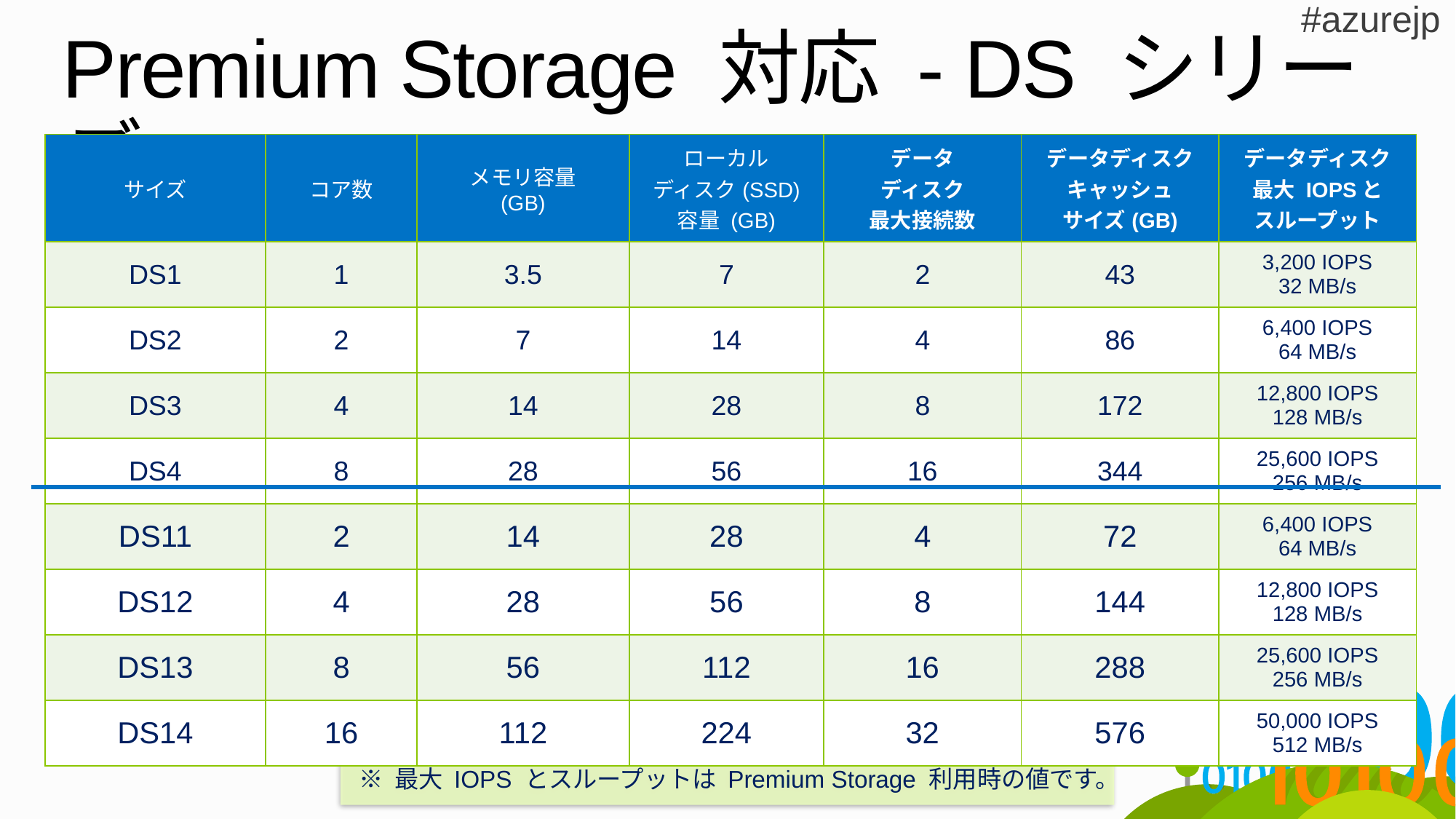

# Premium Storage 対応 - DS シリーズ
| サイズ | コア数 | メモリ容量 (GB) | ローカル ディスク(SSD) 容量 (GB) | データ ディスク 最大接続数 | データディスクキャッシュ サイズ(GB) | データディスク最大 IOPSと スループット |
| --- | --- | --- | --- | --- | --- | --- |
| DS1 | 1 | 3.5 | 7 | 2 | 43 | 3,200 IOPS 32 MB/s |
| DS2 | 2 | 7 | 14 | 4 | 86 | 6,400 IOPS 64 MB/s |
| DS3 | 4 | 14 | 28 | 8 | 172 | 12,800 IOPS 128 MB/s |
| DS4 | 8 | 28 | 56 | 16 | 344 | 25,600 IOPS 256 MB/s |
| DS11 | 2 | 14 | 28 | 4 | 72 | 6,400 IOPS 64 MB/s |
| DS12 | 4 | 28 | 56 | 8 | 144 | 12,800 IOPS 128 MB/s |
| DS13 | 8 | 56 | 112 | 16 | 288 | 25,600 IOPS 256 MB/s |
| DS14 | 16 | 112 | 224 | 32 | 576 | 50,000 IOPS 512 MB/s |
※ 最大 IOPS とスループットは Premium Storage 利用時の値です。